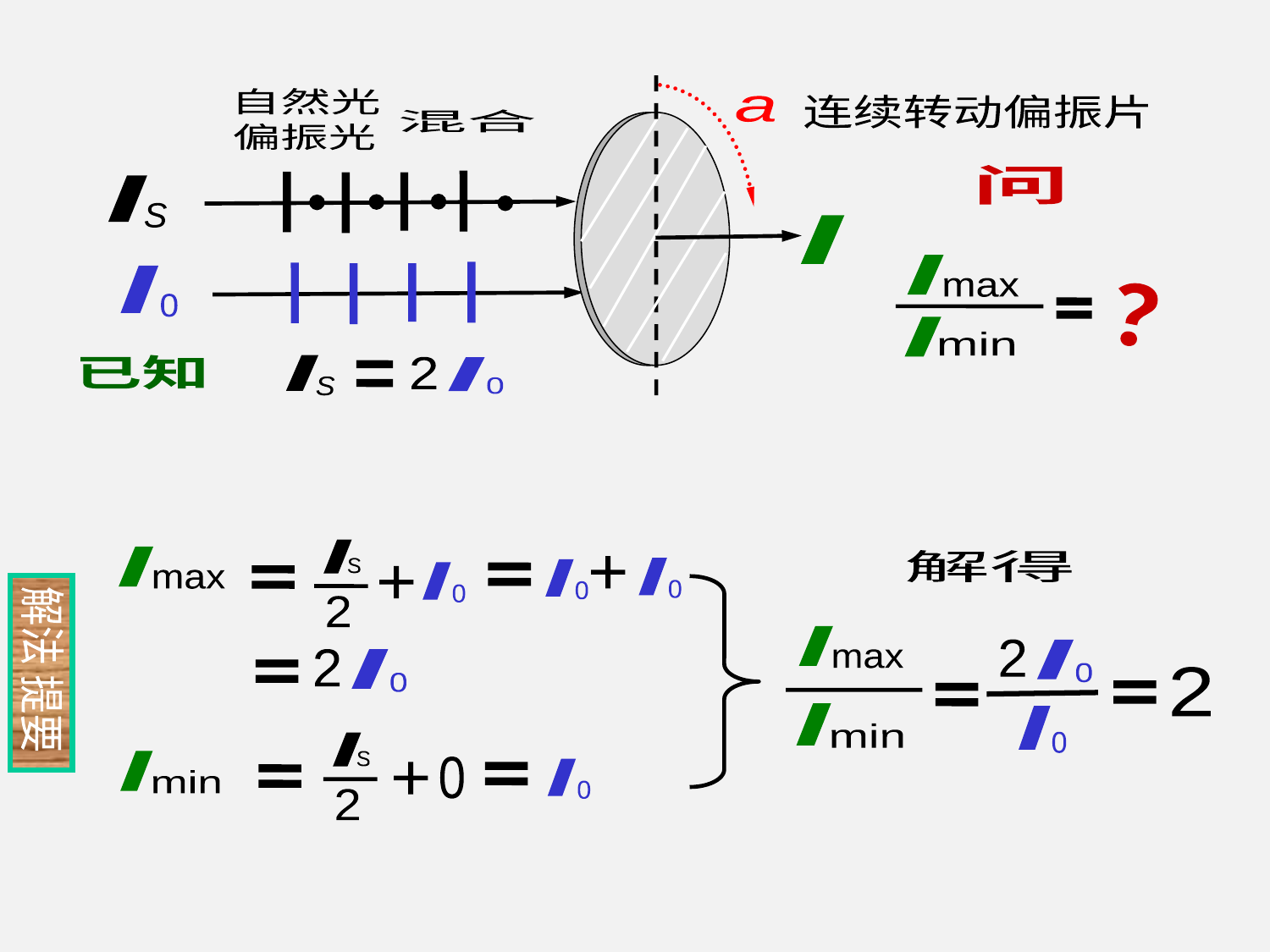

α

I

自然光
混合
偏振光
连续转动偏振片
问

I
S

I
max

I
0
？

I
min
已知
I
S
2
I
0

I
S

2
I
max
I
0
+

+
I
0
I
0

解法
提要
2
I
0

解得

I
max
2
I
0
2

I
min
I
0
I
S

I
min
0
+

2
I
0